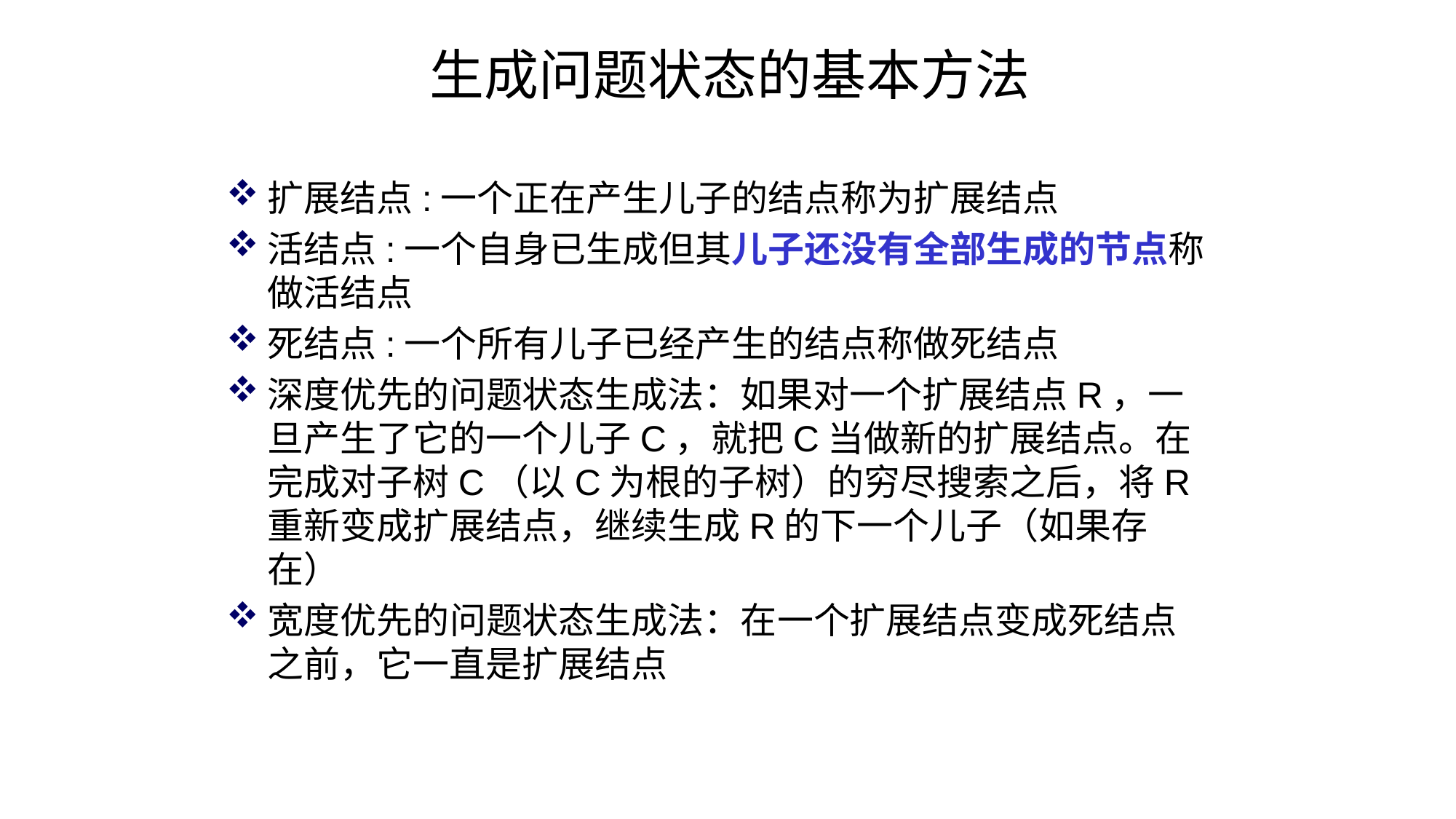

生成问题状态的基本方法
扩展结点:一个正在产生儿子的结点称为扩展结点
活结点:一个自身已生成但其儿子还没有全部生成的节点称做活结点
死结点:一个所有儿子已经产生的结点称做死结点
深度优先的问题状态生成法：如果对一个扩展结点R，一旦产生了它的一个儿子C，就把C当做新的扩展结点。在完成对子树C（以C为根的子树）的穷尽搜索之后，将R重新变成扩展结点，继续生成R的下一个儿子（如果存在）
宽度优先的问题状态生成法：在一个扩展结点变成死结点之前，它一直是扩展结点